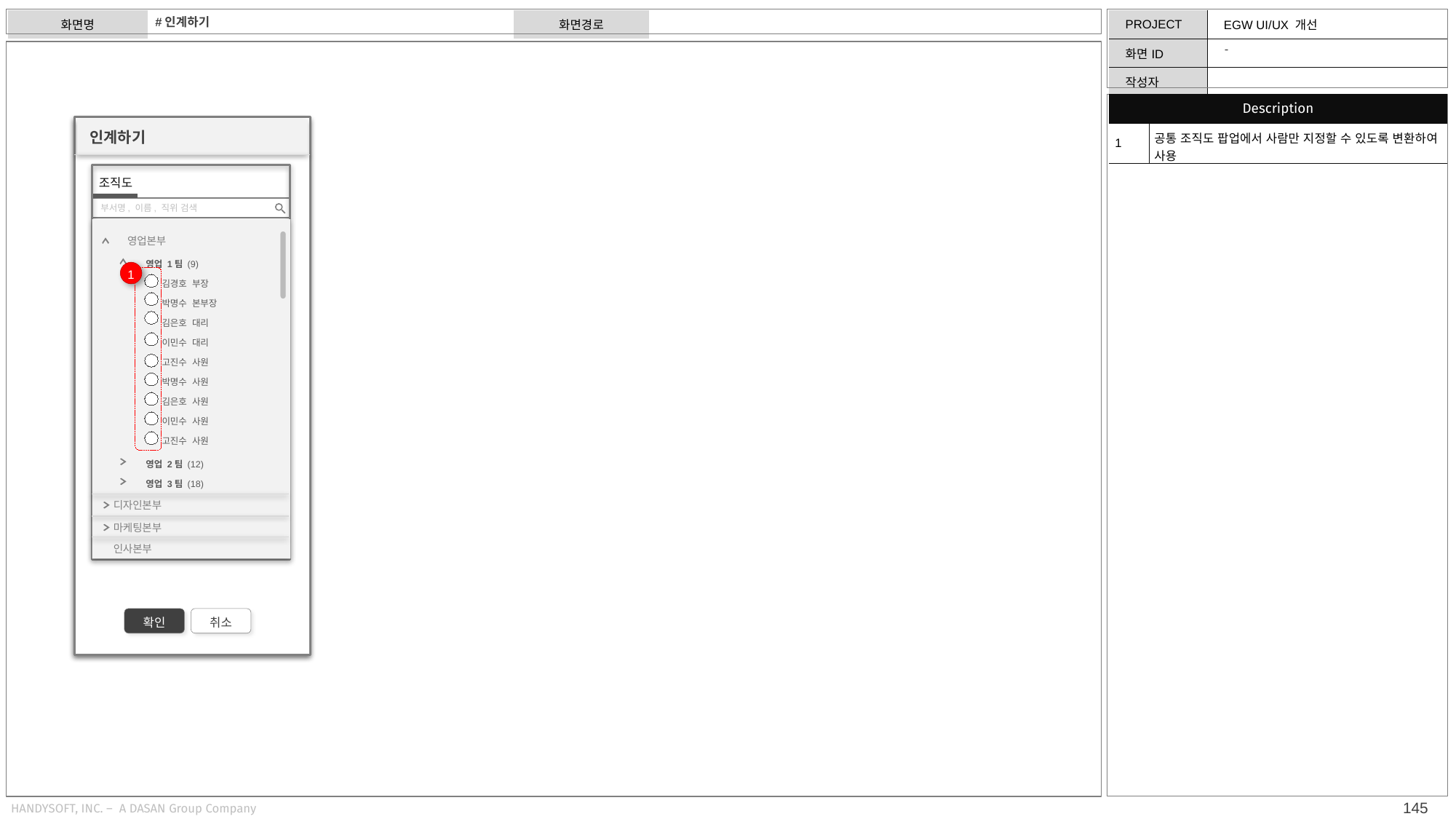

#인계하기
-
| Description |  |
| --- | --- |
| 1 | 공통 조직도 팝업에서 사람만 지정할 수 있도록 변환하여 사용 |

인계하기

조직도

부서명, 이름, 직위 검색

영업본부

영업 1팀 (9)
김경호  부장
박명수  본부장
김은호  대리
이민수  대리
고진수  사원
박명수  사원
김은호  사원
이민수  사원
고진수  사원

1

영업 2팀 (12)
영업 3팀 (18)

디자인본부

마케팅본부

인사본부
확인
취소